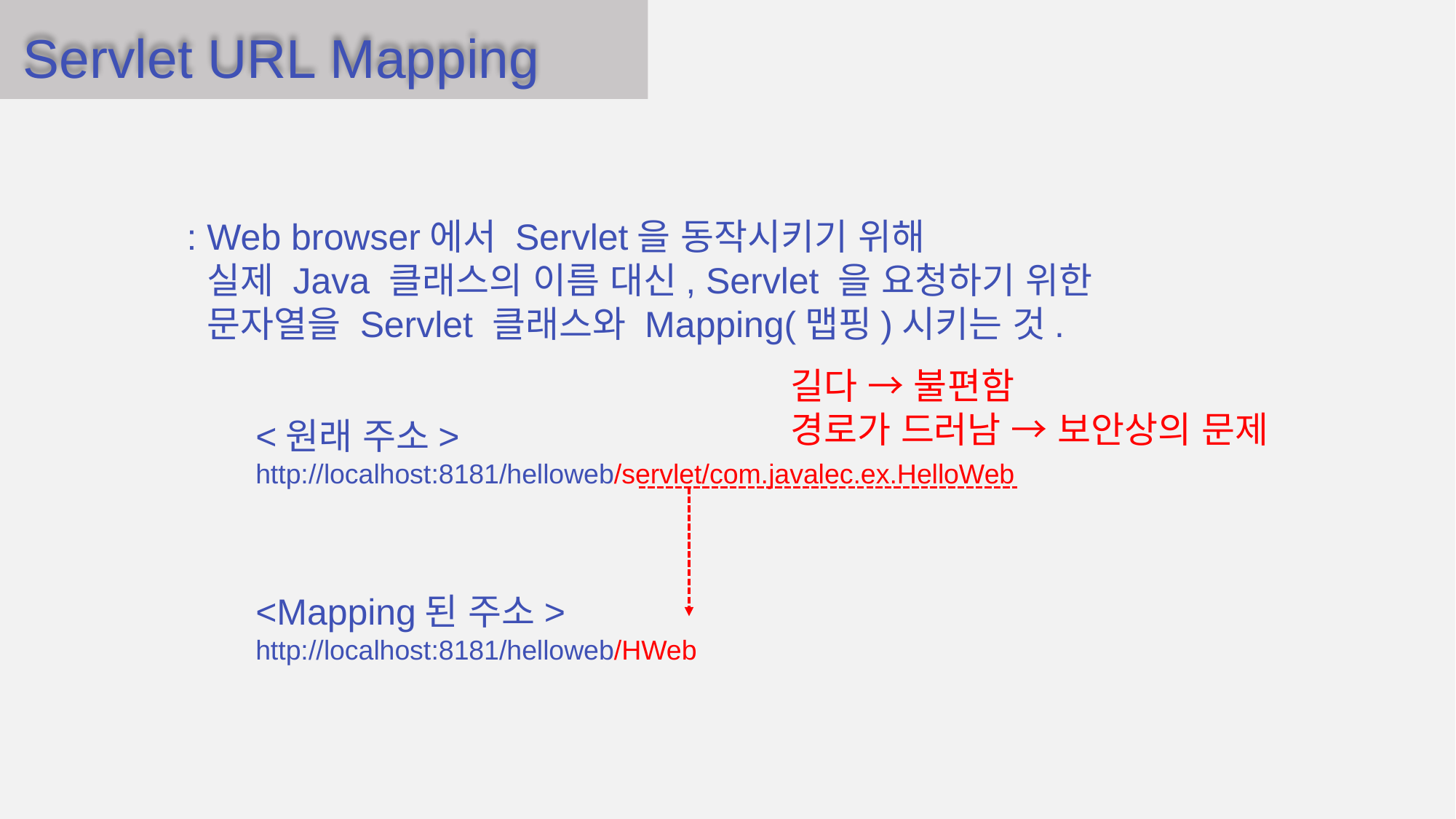

Servlet URL Mapping
: Web browser에서 Servlet을 동작시키기 위해
  실제 Java 클래스의 이름 대신, Servlet 을 요청하기 위한
  문자열을 Servlet 클래스와 Mapping(맵핑)시키는 것.
길다 → 불편함
경로가 드러남 → 보안상의 문제
<원래 주소>
http://localhost:8181/helloweb/servlet/com.javalec.ex.HelloWeb
<Mapping된 주소>
http://localhost:8181/helloweb/HWeb